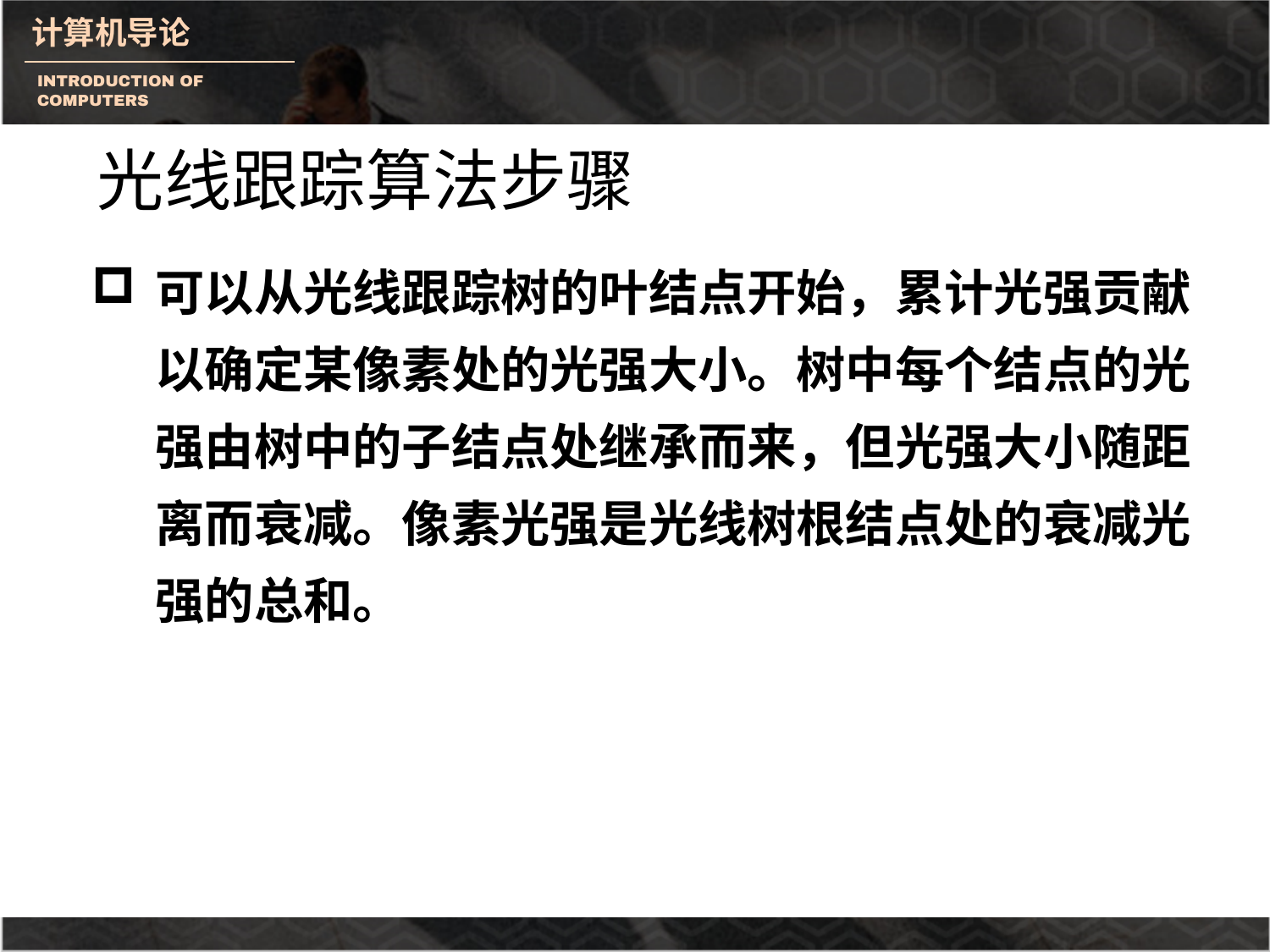

光线跟踪算法步骤
可以从光线跟踪树的叶结点开始，累计光强贡献以确定某像素处的光强大小。树中每个结点的光强由树中的子结点处继承而来，但光强大小随距离而衰减。像素光强是光线树根结点处的衰减光强的总和。
126